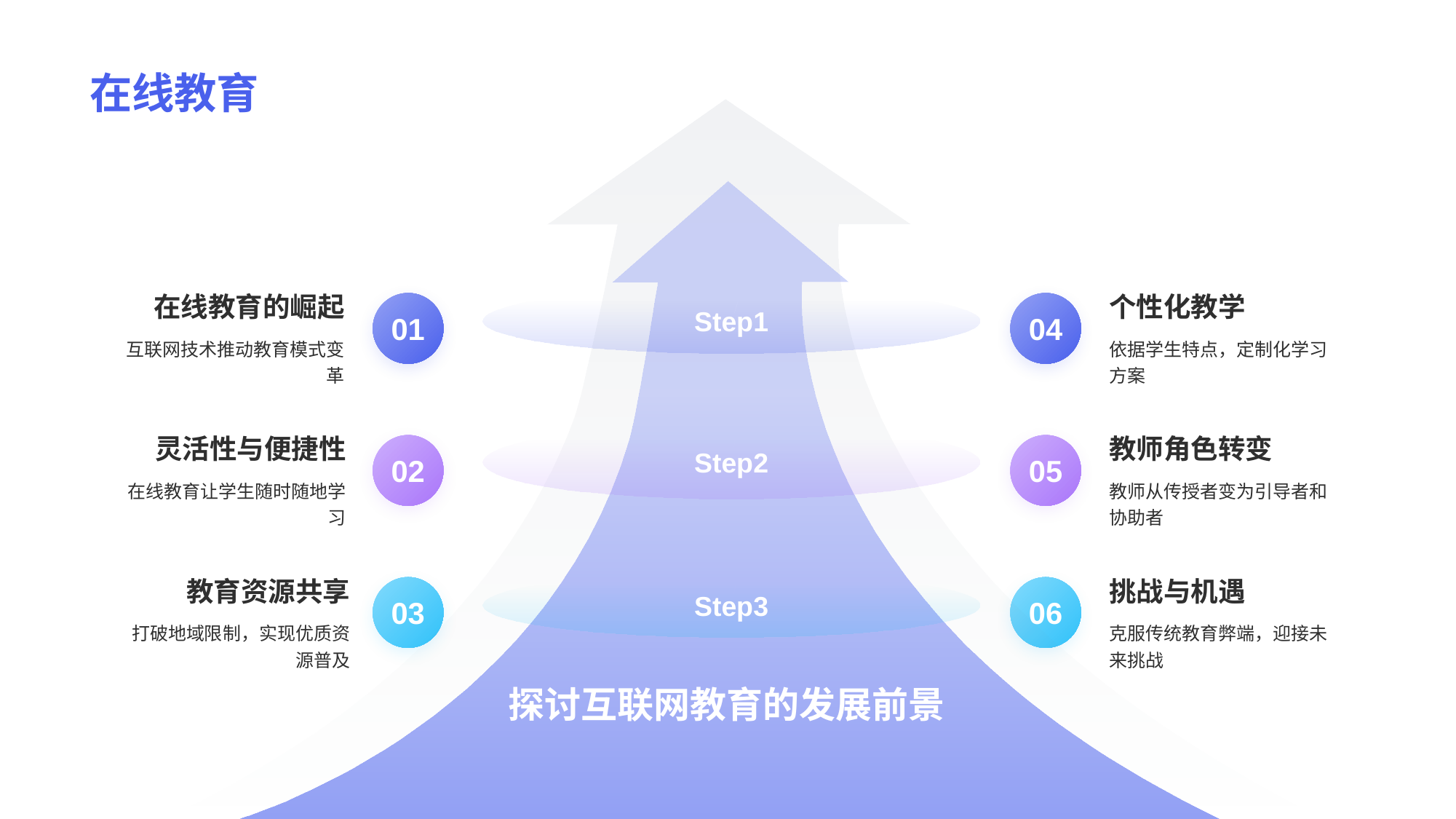

# 在线教育

在线教育的崛起
互联网技术推动教育模式变革
01
个性化教学
依据学生特点，定制化学习方案
04
Step1
灵活性与便捷性
在线教育让学生随时随地学习
02
教师角色转变
教师从传授者变为引导者和协助者
05
Step2
教育资源共享
打破地域限制，实现优质资源普及
03
挑战与机遇
克服传统教育弊端，迎接未来挑战
06
Step3
探讨互联网教育的发展前景